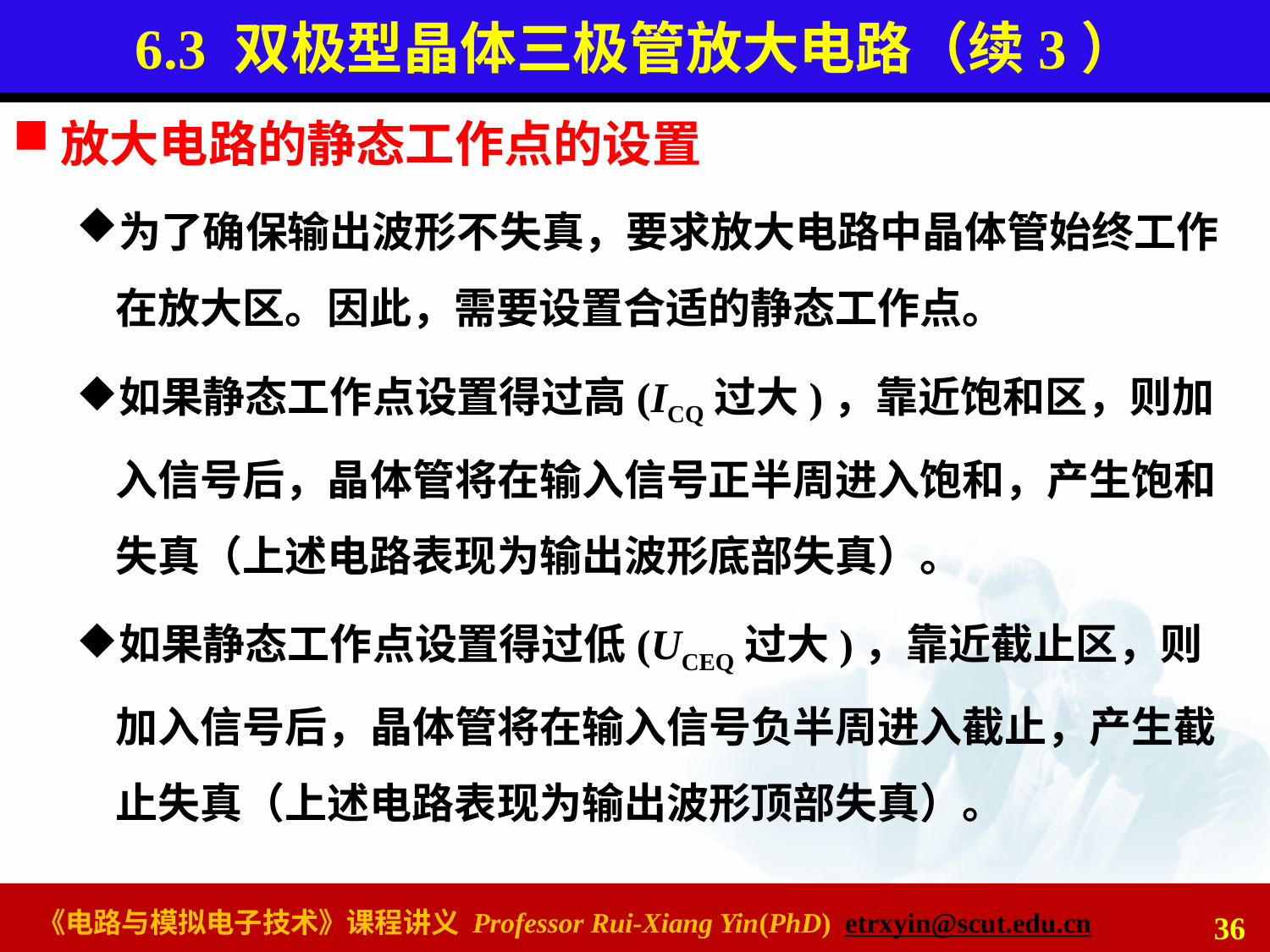

# 6.3 双极型晶体三极管放大电路（续3）
放大电路的静态工作点的设置
为了确保输出波形不失真，要求放大电路中晶体管始终工作在放大区。因此，需要设置合适的静态工作点。
如果静态工作点设置得过高(ICQ过大)，靠近饱和区，则加入信号后，晶体管将在输入信号正半周进入饱和，产生饱和失真（上述电路表现为输出波形底部失真）。
如果静态工作点设置得过低(UCEQ过大)，靠近截止区，则加入信号后，晶体管将在输入信号负半周进入截止，产生截止失真（上述电路表现为输出波形顶部失真）。
36